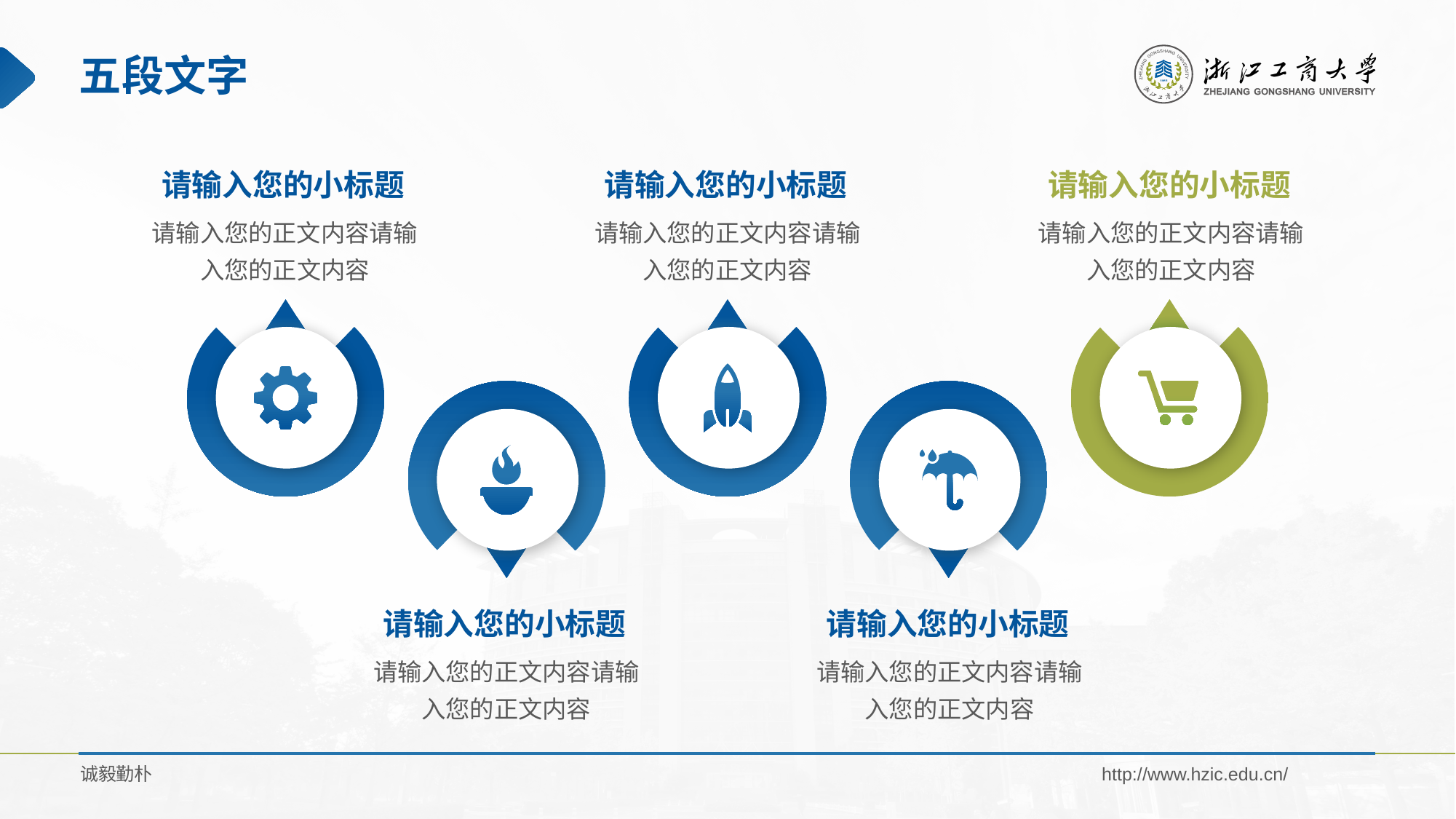

# 五段文字
请输入您的小标题
请输入您的小标题
请输入您的小标题
请输入您的正文内容请输入您的正文内容
请输入您的正文内容请输入您的正文内容
请输入您的正文内容请输入您的正文内容

请输入您的小标题
请输入您的小标题
请输入您的正文内容请输入您的正文内容
请输入您的正文内容请输入您的正文内容